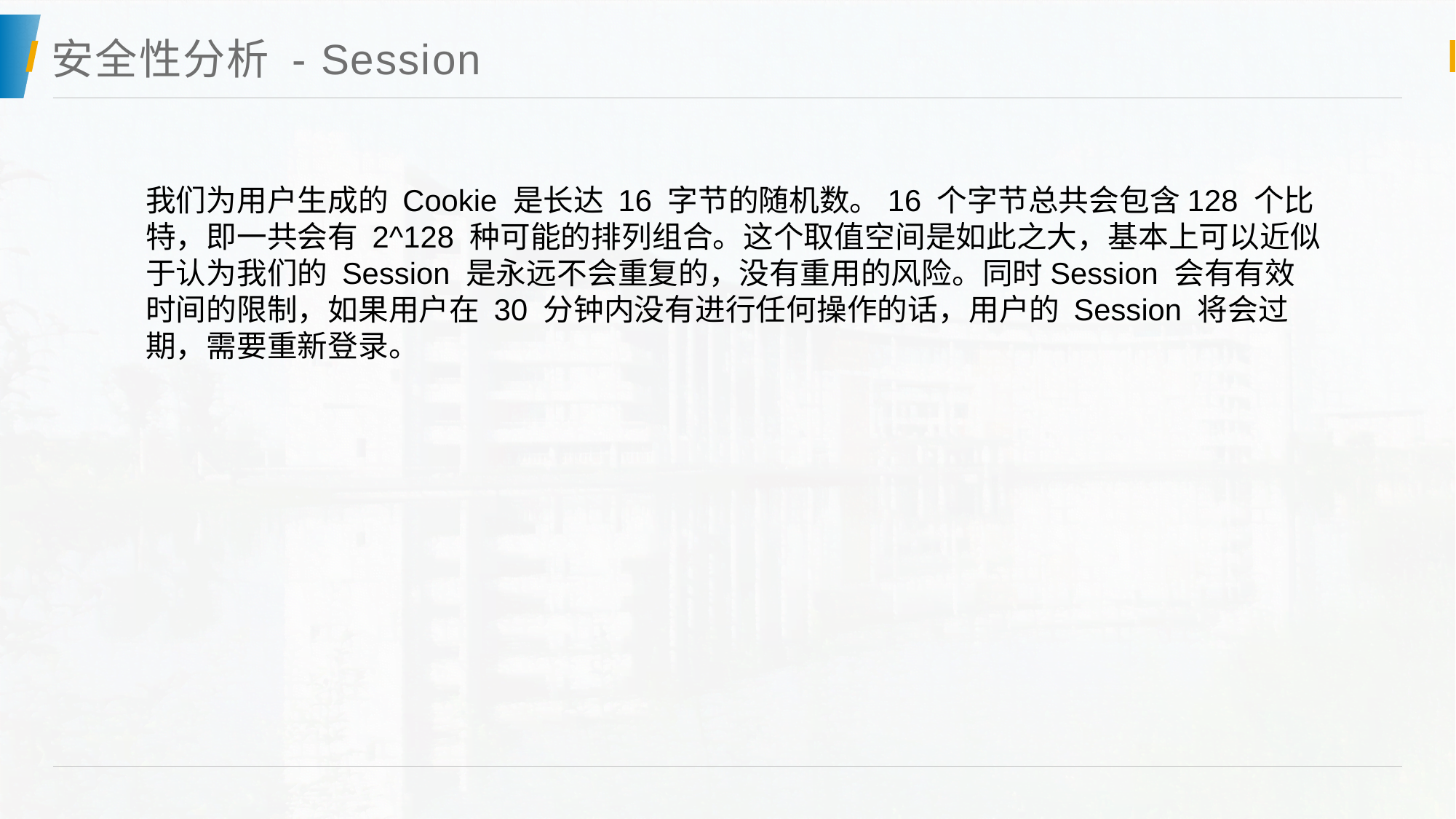

# 安全性分析 - Session
我们为用户生成的 Cookie 是长达 16 字节的随机数。16 个字节总共会包含128 个比特，即一共会有 2^128 种可能的排列组合。这个取值空间是如此之大，基本上可以近似于认为我们的 Session 是永远不会重复的，没有重用的风险。同时Session 会有有效时间的限制，如果用户在 30 分钟内没有进行任何操作的话，用户的 Session 将会过期，需要重新登录。